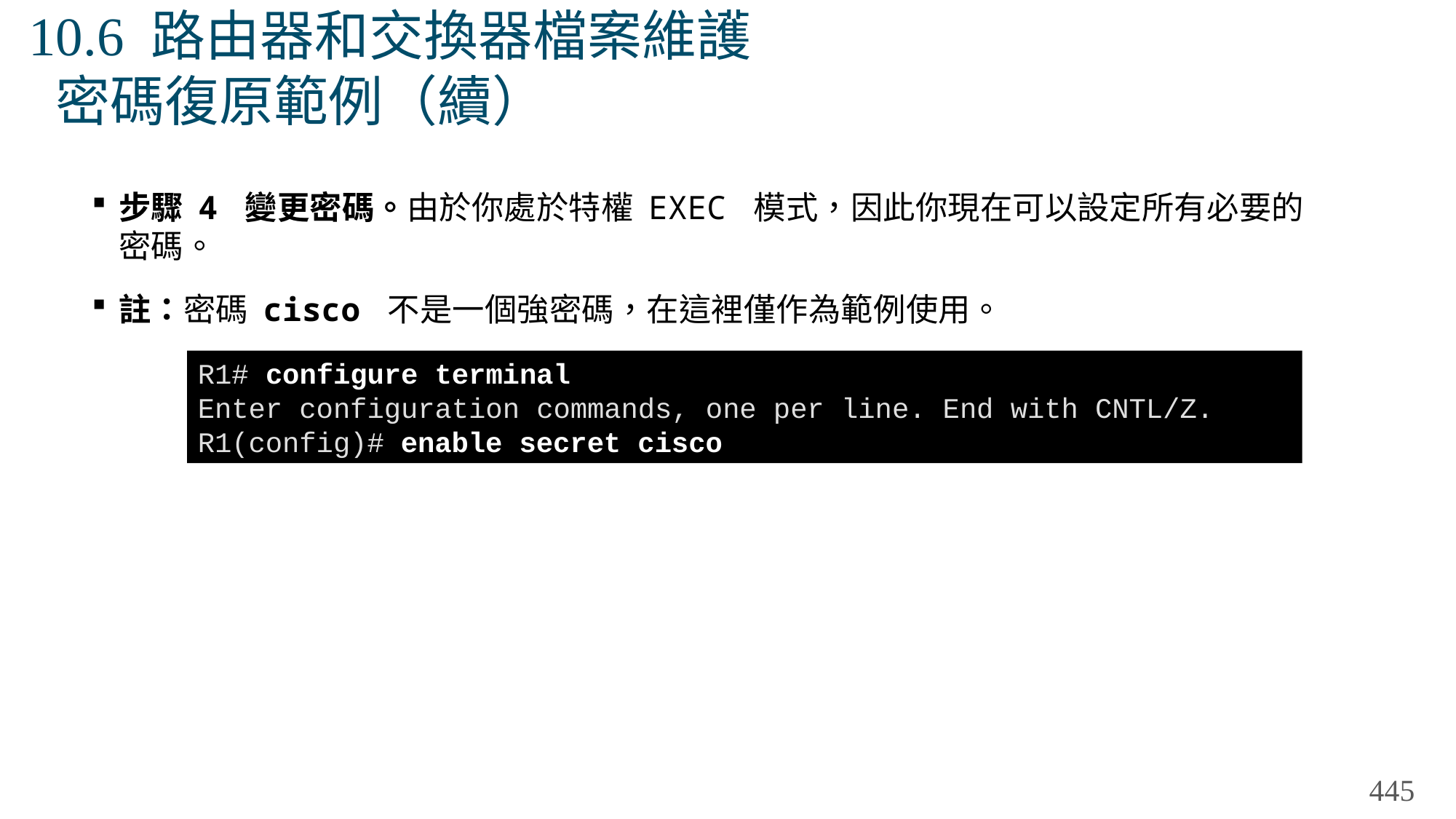

# 10.6 路由器和交換器檔案維護 密碼復原範例（續）
步驟 4 變更密碼。由於你處於特權 EXEC 模式，因此你現在可以設定所有必要的密碼。
註：密碼 cisco 不是一個強密碼，在這裡僅作為範例使用。
R1# configure terminal
Enter configuration commands, one per line. End with CNTL/Z.
R1(config)# enable secret cisco
445